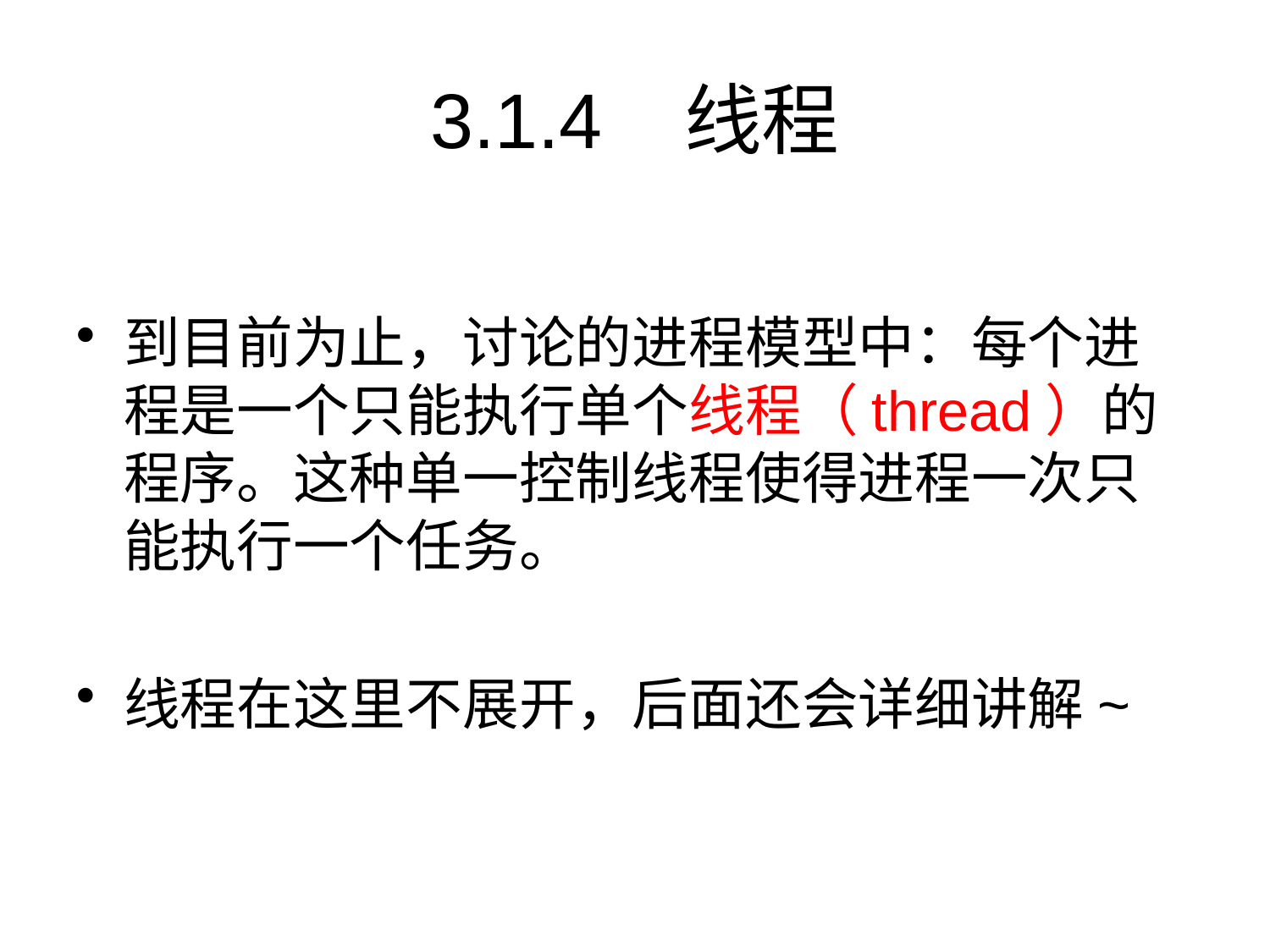

# 3.1.4	线程

到目前为止，讨论的进程模型中：每个进程是一个只能执行单个线程（thread）的程序。这种单一控制线程使得进程一次只能执行一个任务。

线程在这里不展开，后面还会详细讲解~